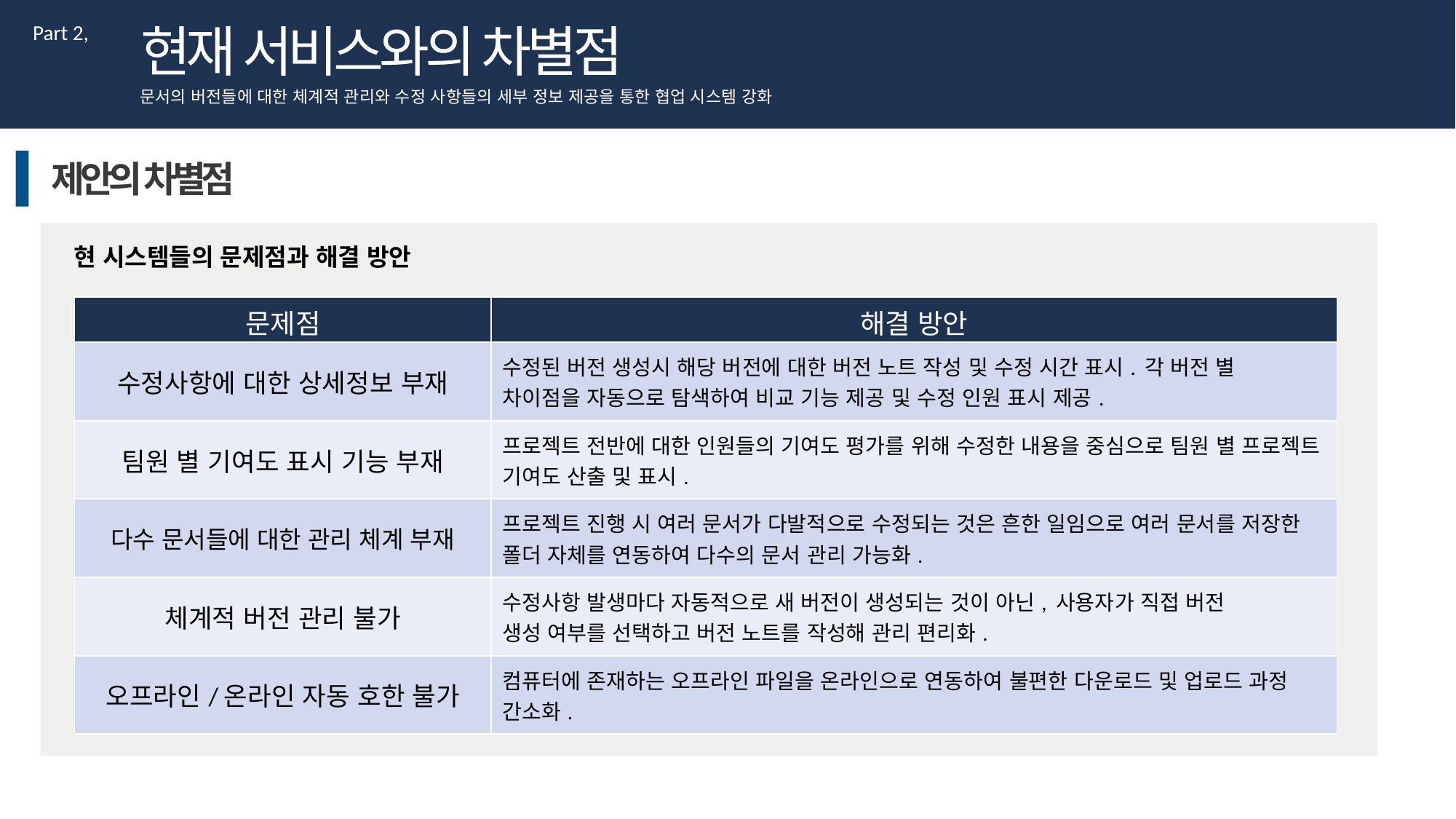

현재 서비스와의 차별점
Part 2,

문서의 버전들에 대한 체계적 관리와 수정 사항들의 세부 정보 제공을 통한 협업 시스템 강화

제안의 차별점

현 시스템들의 문제점과 해결 방안
| 문제점 | 해결 방안 |
| --- | --- |
| 수정사항에 대한 상세정보 부재 | 수정된 버전 생성시 해당 버전에 대한 버전 노트 작성 및 수정 시간 표시. 각 버전 별 차이점을 자동으로 탐색하여 비교 기능 제공 및 수정 인원 표시 제공. |
| 팀원 별 기여도 표시 기능 부재 | 프로젝트 전반에 대한 인원들의 기여도 평가를 위해 수정한 내용을 중심으로 팀원 별 프로젝트 기여도 산출 및 표시. |
| 다수 문서들에 대한 관리 체계 부재 | 프로젝트 진행 시 여러 문서가 다발적으로 수정되는 것은 흔한 일임으로 여러 문서를 저장한 폴더 자체를 연동하여 다수의 문서 관리 가능화. |
| 체계적 버전 관리 불가 | 수정사항 발생마다 자동적으로 새 버전이 생성되는 것이 아닌, 사용자가 직접 버전 생성 여부를 선택하고 버전 노트를 작성해 관리 편리화. |
| 오프라인/온라인 자동 호한 불가 | 컴퓨터에 존재하는 오프라인 파일을 온라인으로 연동하여 불편한 다운로드 및 업로드 과정 간소화. |